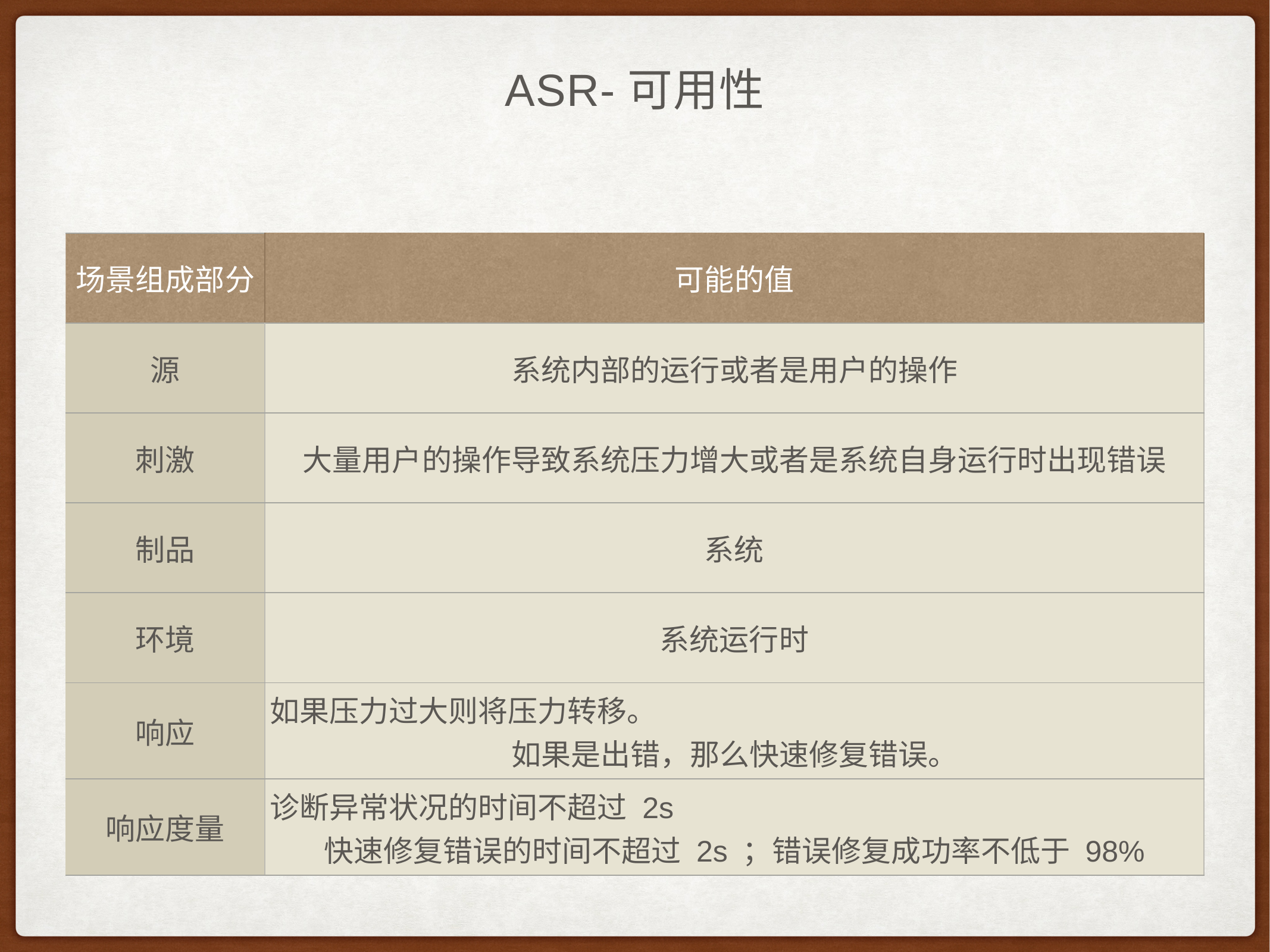

# ASR-可用性
| 场景组成部分 | 可能的值 |
| --- | --- |
| 源 | 系统内部的运行或者是用户的操作 |
| 刺激 | 大量用户的操作导致系统压力增大或者是系统自身运行时出现错误 |
| 制品 | 系统 |
| 环境 | 系统运行时 |
| 响应 | 如果压力过大则将压力转移。 如果是出错，那么快速修复错误。 |
| 响应度量 | 诊断异常状况的时间不超过 2s 快速修复错误的时间不超过 2s ；错误修复成功率不低于 98% |